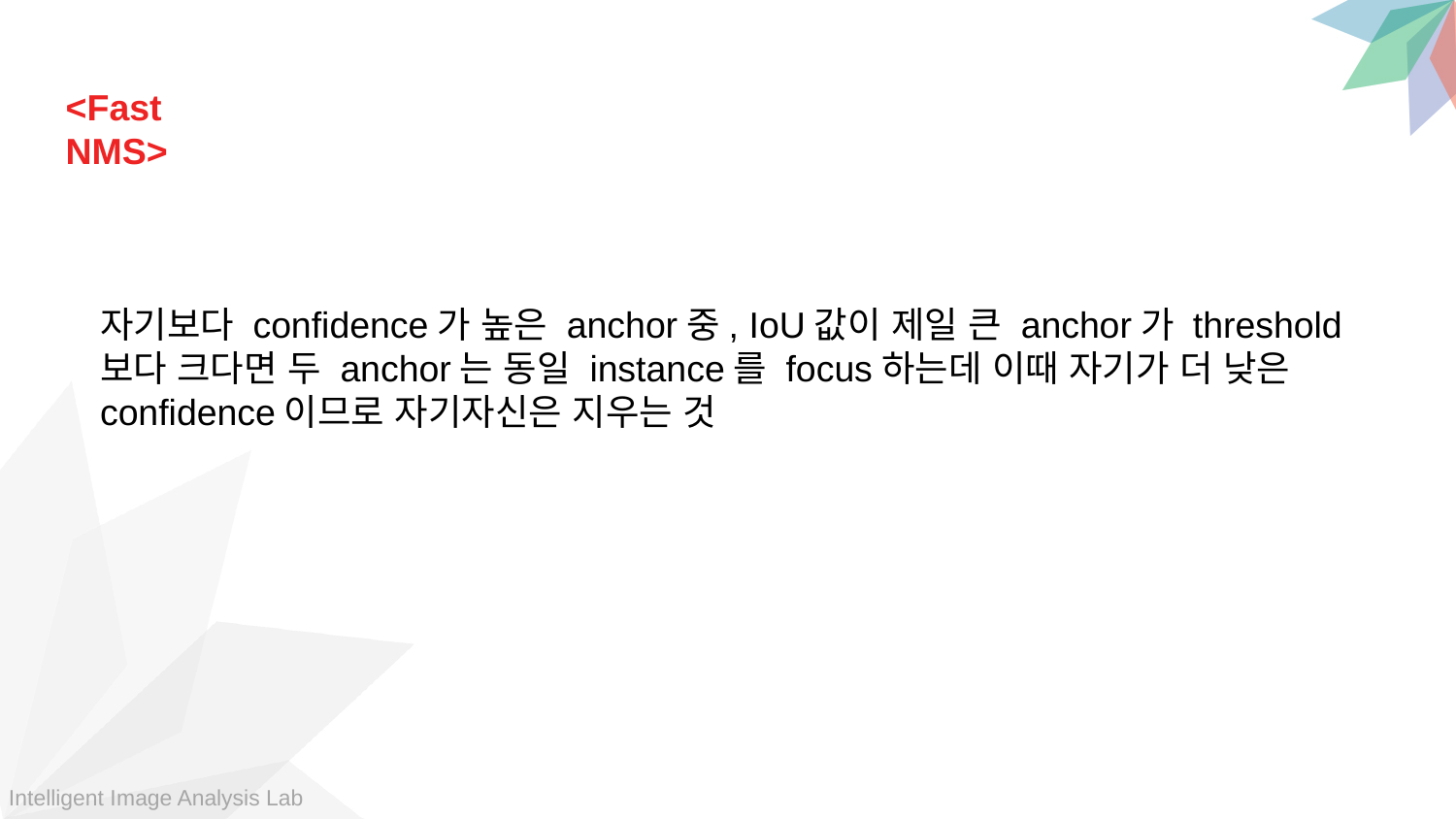

<Fast NMS>
자기보다 confidence가 높은 anchor중, IoU값이 제일 큰 anchor가 threshold보다 크다면 두 anchor는 동일 instance를 focus하는데 이때 자기가 더 낮은 confidence이므로 자기자신은 지우는 것